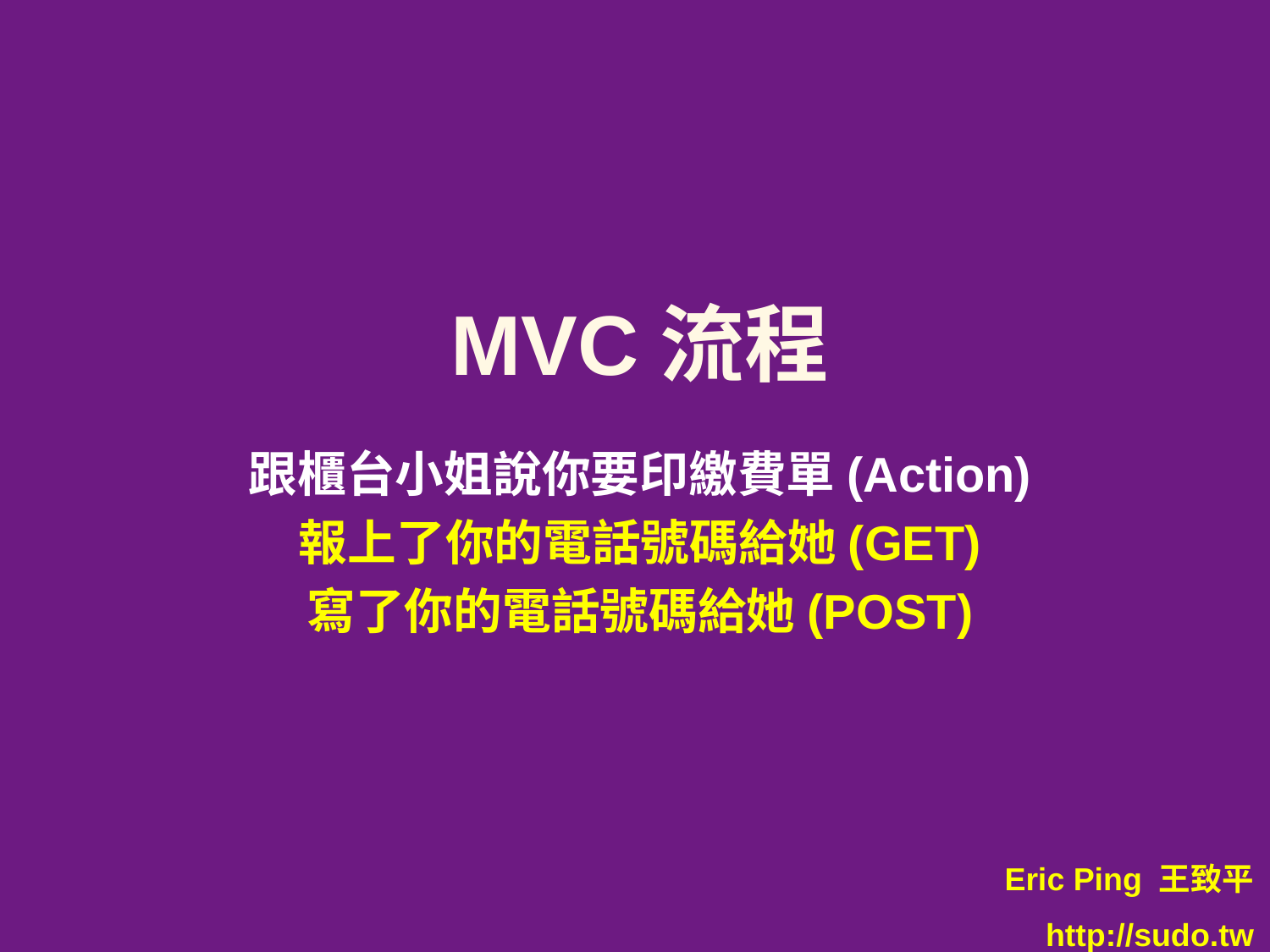

# MVC流程
跟櫃台小姐說你要印繳費單(Action)
報上了你的電話號碼給她(GET)
寫了你的電話號碼給她(POST)